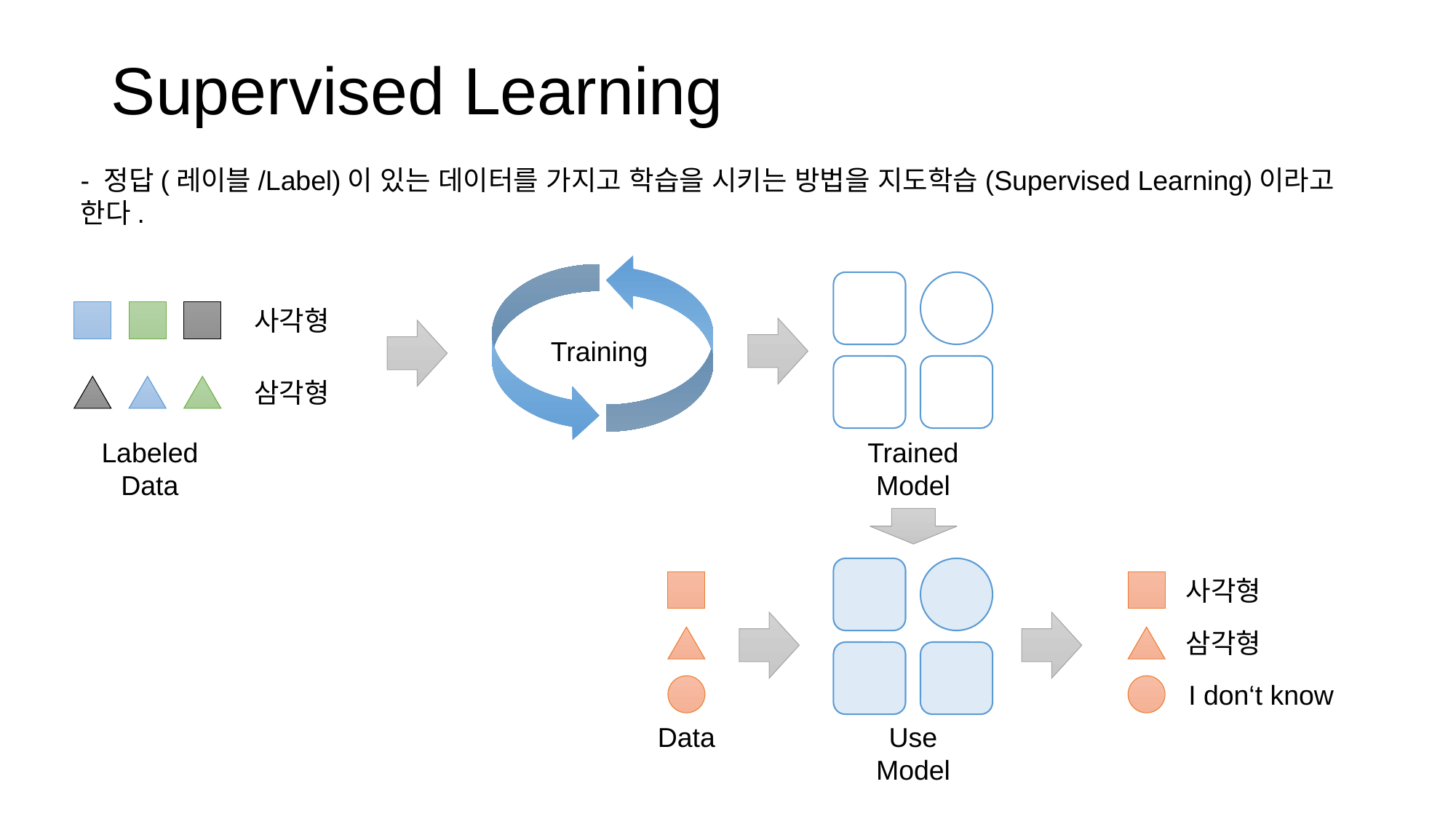

Supervised Learning
- 정답(레이블/Label)이 있는 데이터를 가지고 학습을 시키는 방법을 지도학습(Supervised Learning)이라고 한다.

사각형

Training

삼각형

Labeled
Data
Trained
Model

사각형

삼각형

I don‘t know

Data
Use
Model